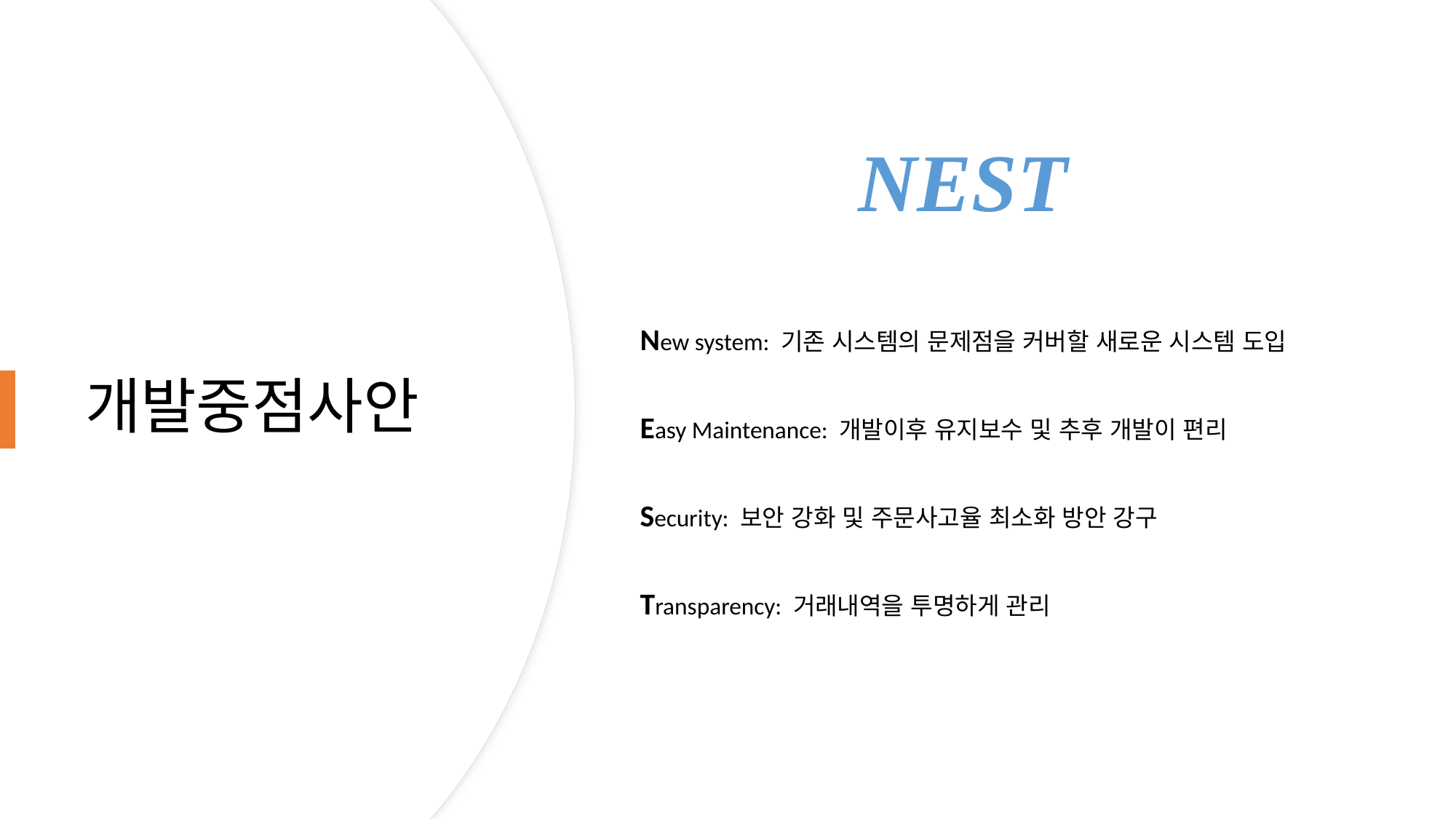

NEST
# 개발중점사안
New system: 기존 시스템의 문제점을 커버할 새로운 시스템 도입
Easy Maintenance: 개발이후 유지보수 및 추후 개발이 편리
Security: 보안 강화 및 주문사고율 최소화 방안 강구
Transparency: 거래내역을 투명하게 관리